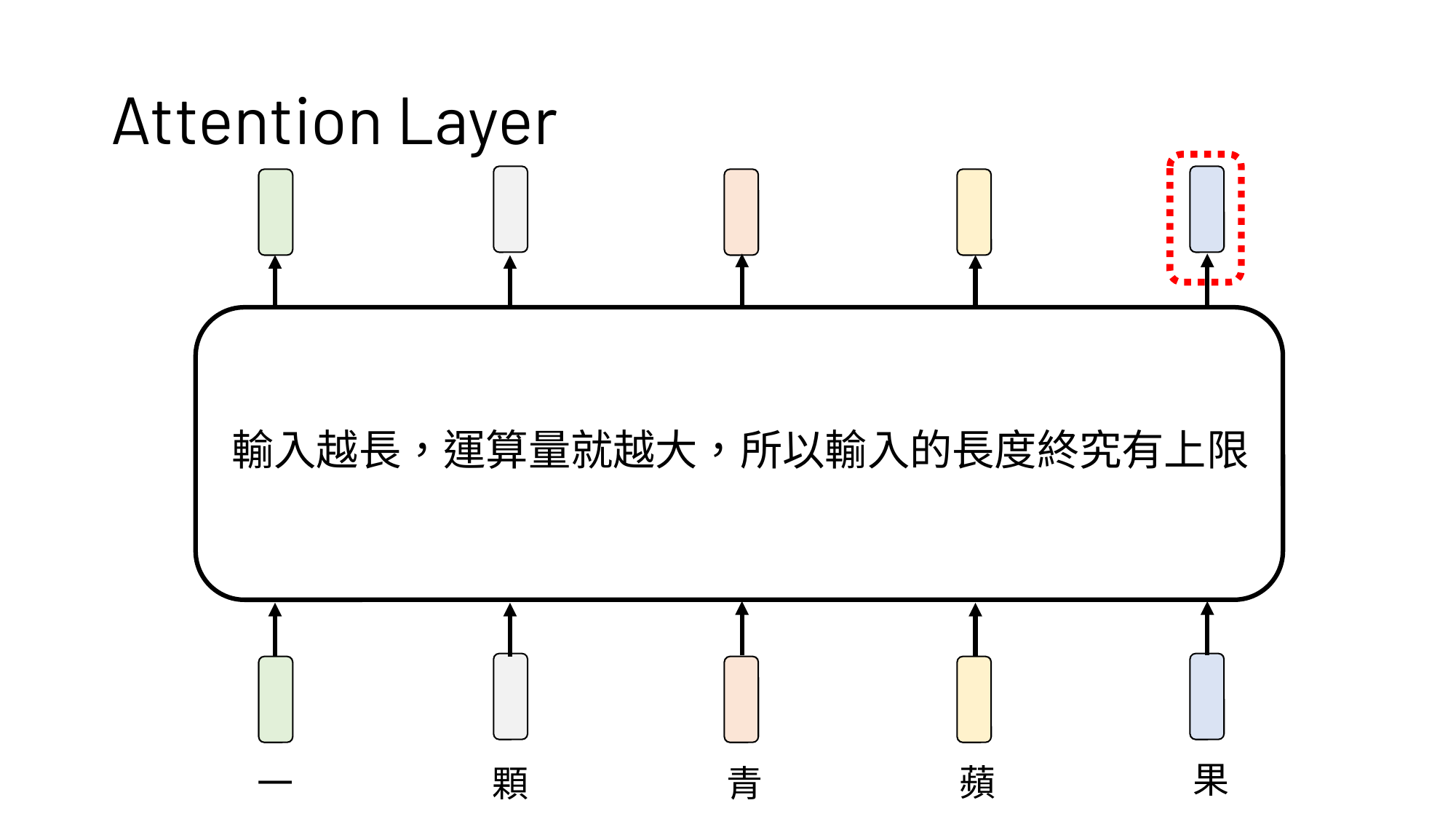

# Attention Layer

輸入越長，運算量就越大，所以輸入的長度終究有上限

果
蘋
一
顆
青